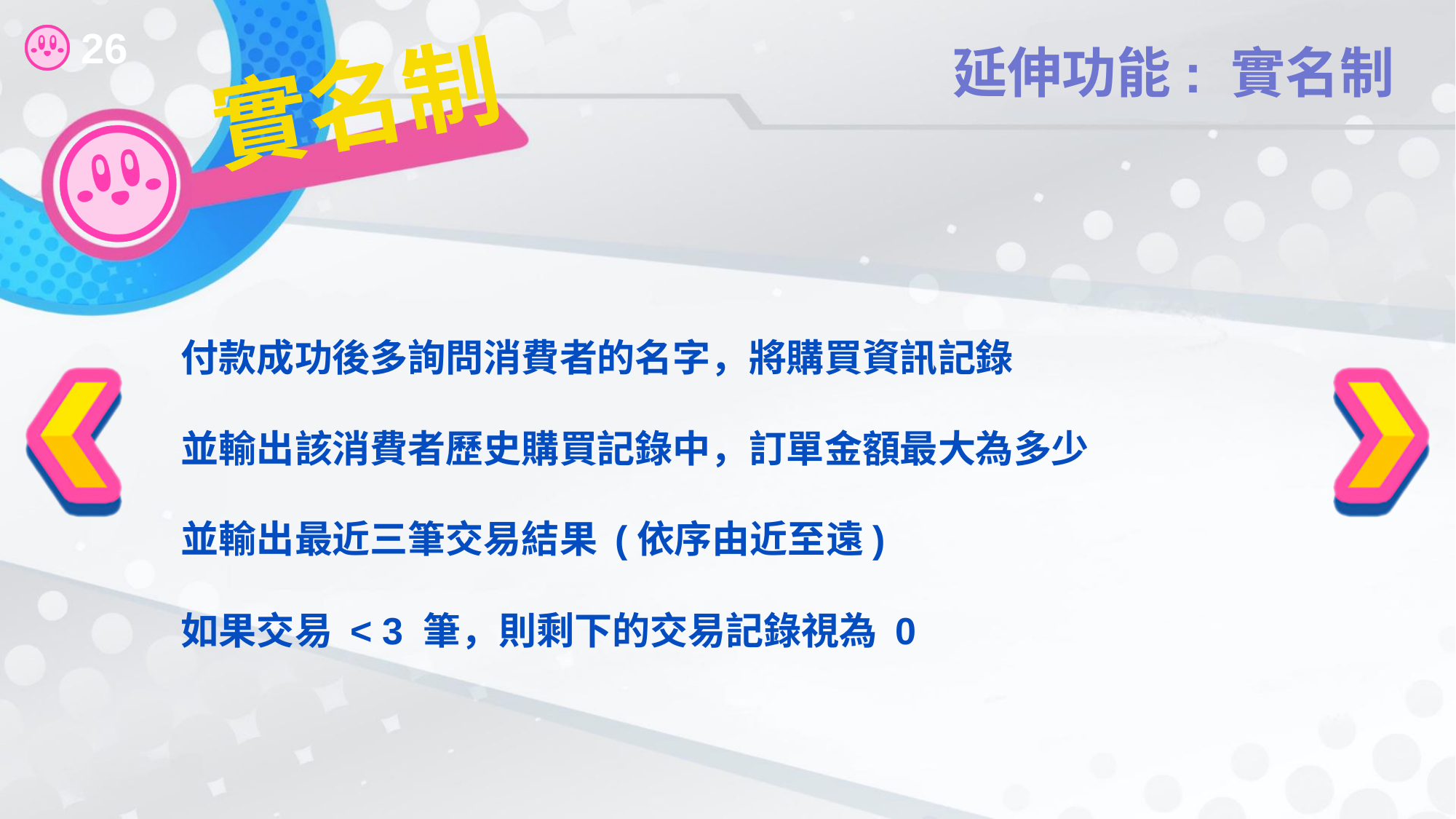

延伸功能: 實名制
# 實名制
付款成功後多詢問消費者的名字，將購買資訊記錄
並輸出該消費者歷史購買記錄中，訂單金額最大為多少
並輸出最近三筆交易結果 (依序由近至遠)
如果交易 < 3 筆，則剩下的交易記錄視為 0